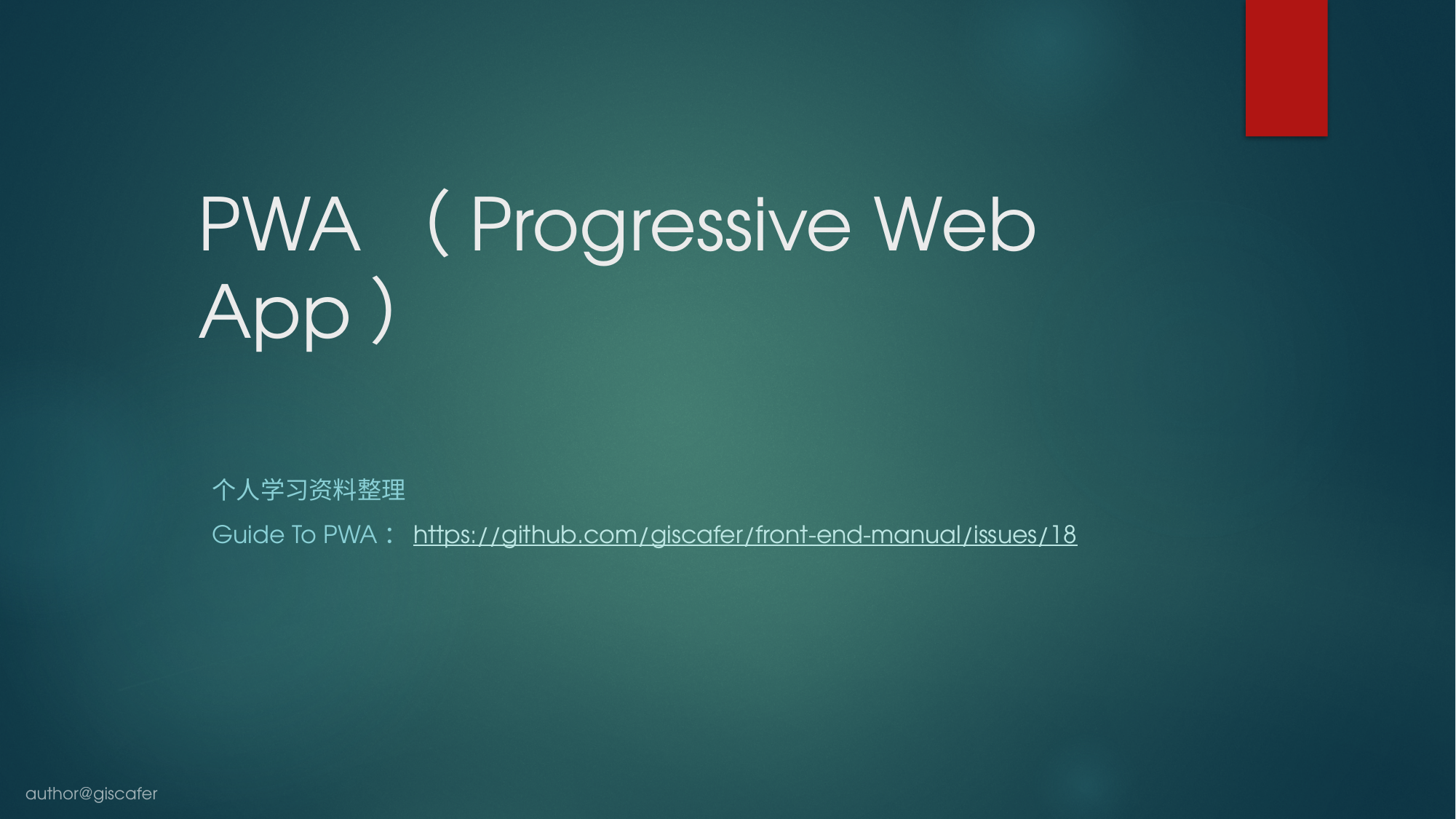

# PWA（Progressive Web App）
个人学习资料整理
Guide To PWA：https://github.com/giscafer/front-end-manual/issues/18

author@giscafer